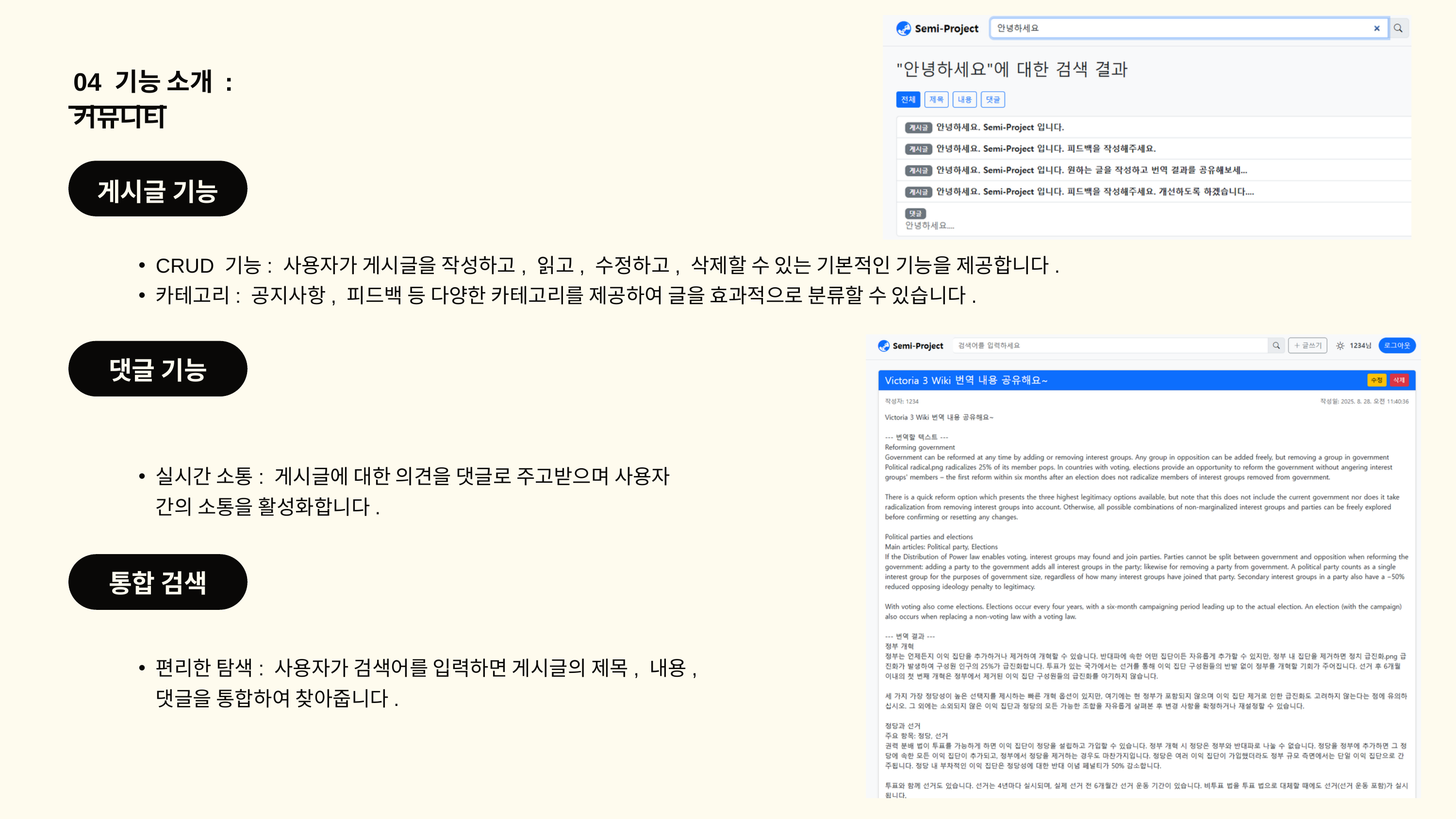

04 기능 소개 : 커뮤니티

게시글 기능
CRUD 기능: 사용자가 게시글을 작성하고, 읽고, 수정하고, 삭제할 수 있는 기본적인 기능을 제공합니다.
카테고리: 공지사항, 피드백 등 다양한 카테고리를 제공하여 글을 효과적으로 분류할 수 있습니다.

댓글 기능
실시간 소통: 게시글에 대한 의견을 댓글로 주고받으며 사용자 간의 소통을 활성화합니다.

통합 검색
편리한 탐색: 사용자가 검색어를 입력하면 게시글의 제목, 내용, 댓글을 통합하여 찾아줍니다.